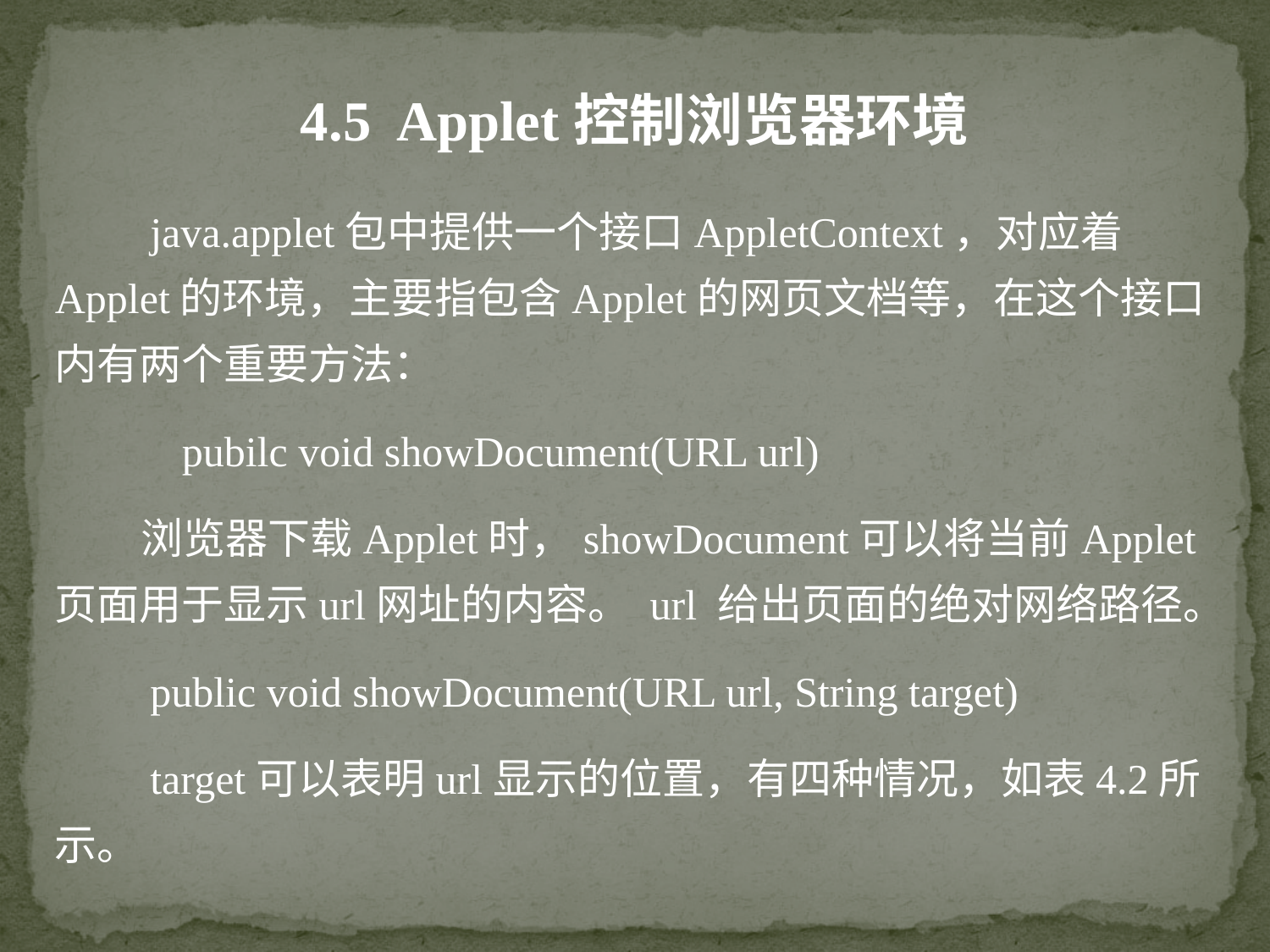

4.5  Applet控制浏览器环境
         java.applet包中提供一个接口AppletContext，对应着Applet的环境，主要指包含Applet的网页文档等，在这个接口内有两个重要方法：
	pubilc void showDocument(URL url)
        浏览器下载Applet时，showDocument可以将当前Applet页面用于显示url网址的内容。 url 给出页面的绝对网络路径。
         public void showDocument(URL url, String target)
         target可以表明url显示的位置，有四种情况，如表4.2所示。